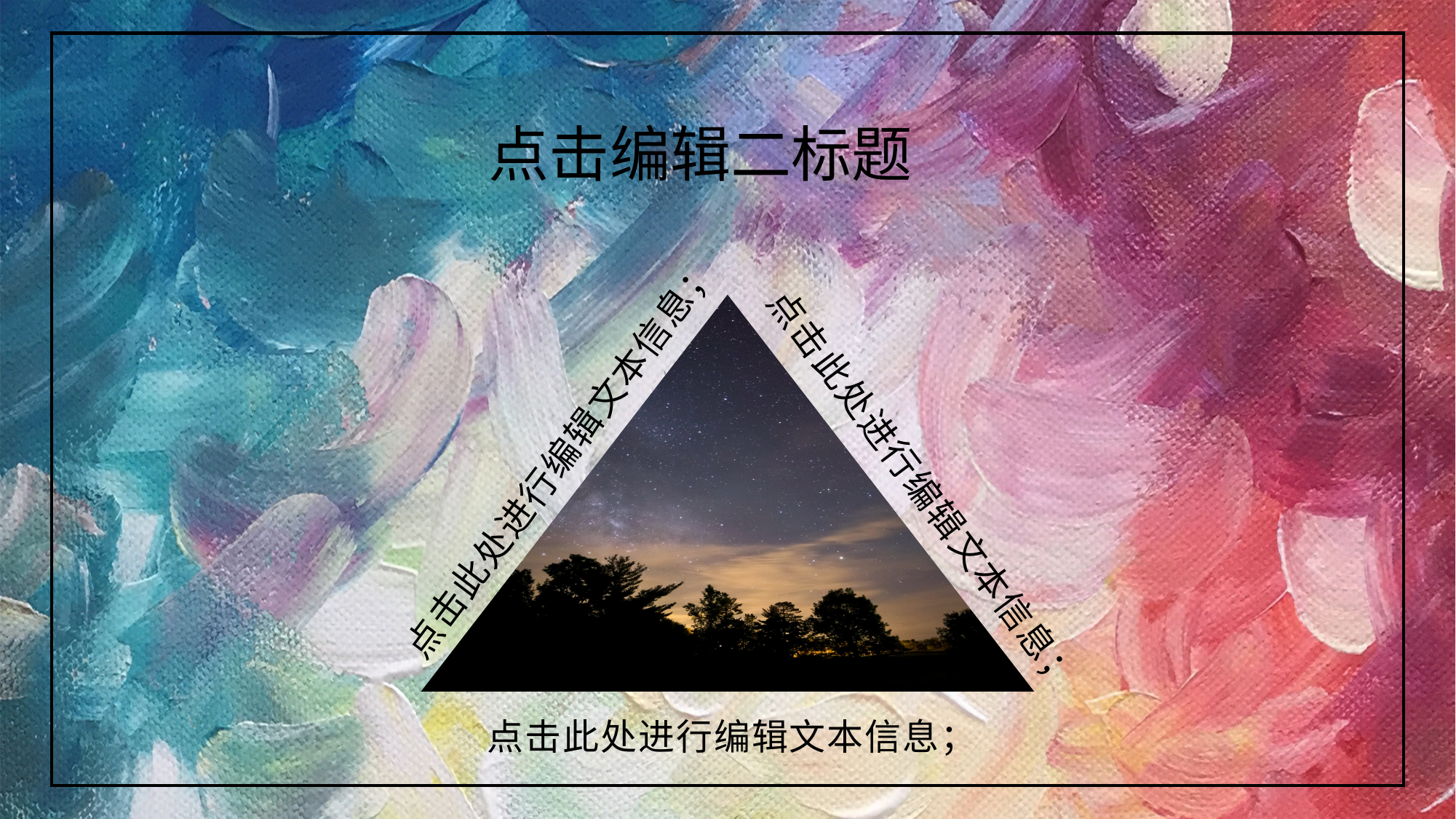

点击编辑二标题

点击此处进行编辑文本信息；
点击此处进行编辑文本信息；
点击此处进行编辑文本信息；